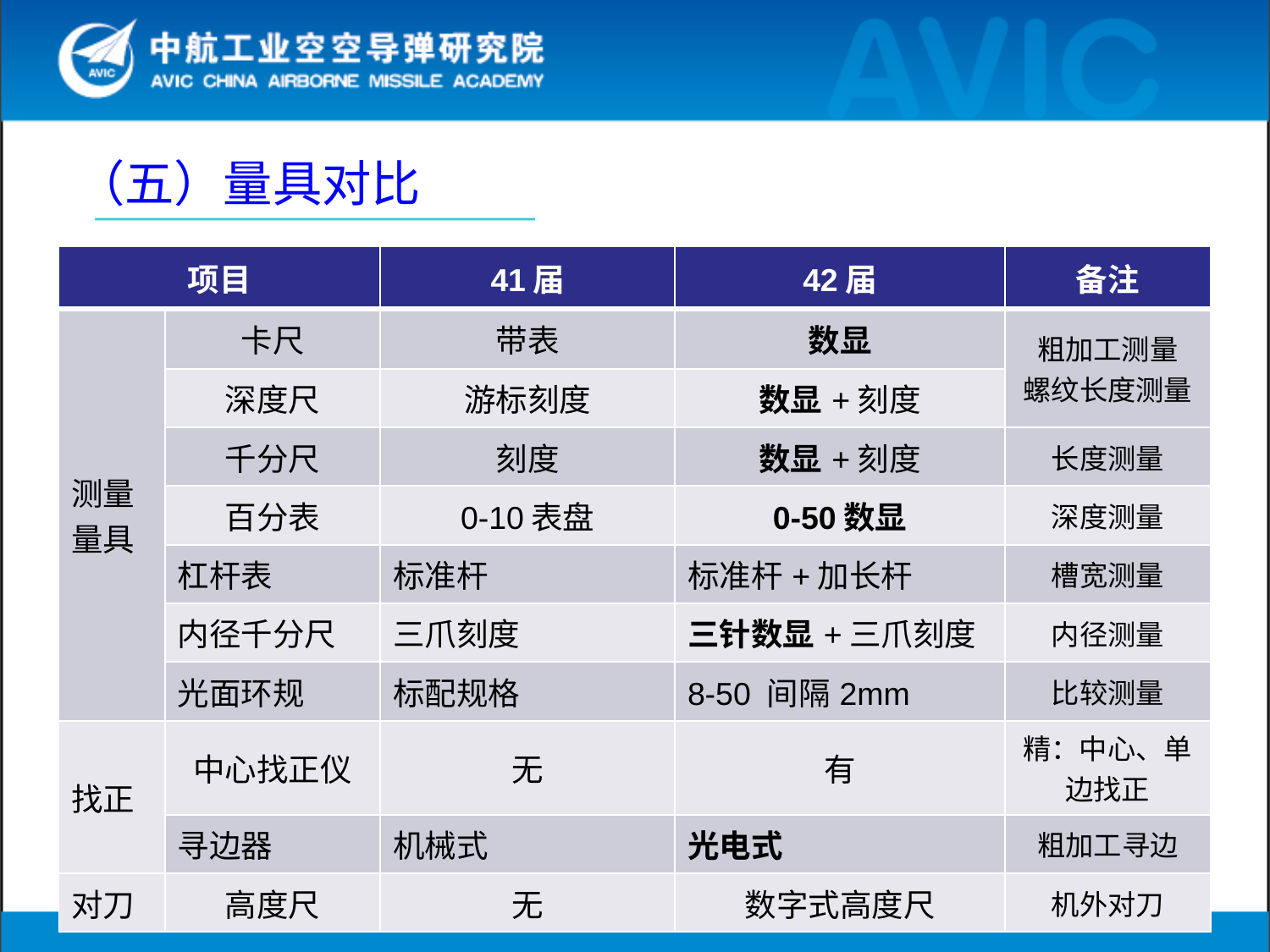

（五）量具对比

| 项目 |  | 41届 | 42届 | 备注 |
| --- | --- | --- | --- | --- |
| 测量量具 | 卡尺 | 带表 | 数显 | 粗加工测量 螺纹长度测量 |
|  | 深度尺 | 游标刻度 | 数显+刻度 |  |
|  | 千分尺 | 刻度 | 数显+刻度 | 长度测量 |
|  | 百分表 | 0-10表盘 | 0-50数显 | 深度测量 |
|  | 杠杆表 | 标准杆 | 标准杆+加长杆 | 槽宽测量 |
|  | 内径千分尺 | 三爪刻度 | 三针数显+三爪刻度 | 内径测量 |
|  | 光面环规 | 标配规格 | 8-50 间隔2mm | 比较测量 |
| 找正 | 中心找正仪 | 无 | 有 | 精：中心、单边找正 |
|  | 寻边器 | 机械式 | 光电式 | 粗加工寻边 |
| 对刀 | 高度尺 | 无 | 数字式高度尺 | 机外对刀 |